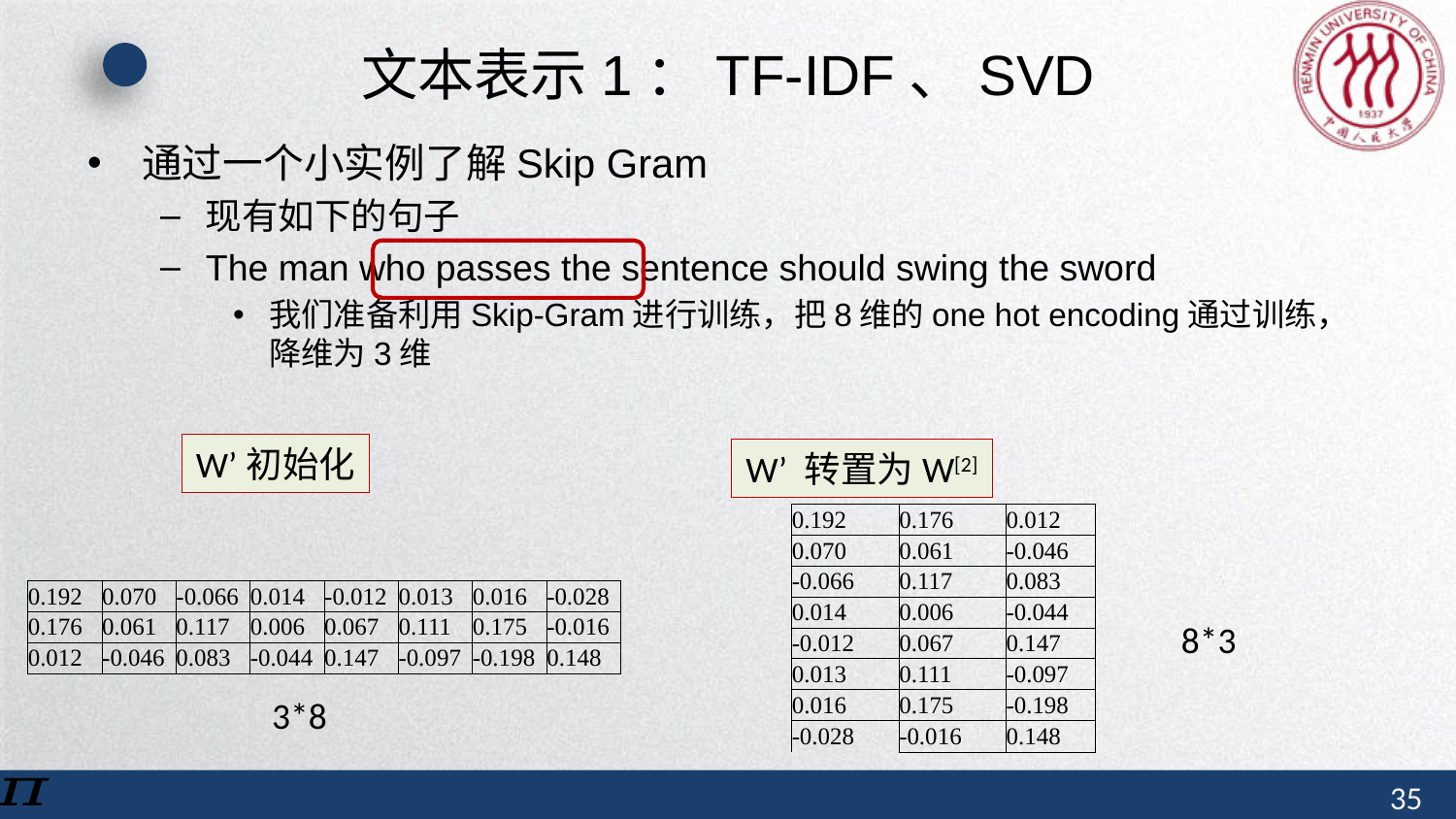

# 文本表示1：TF-IDF、SVD
通过一个小实例了解Skip Gram
现有如下的句子
The man who passes the sentence should swing the sword
我们准备利用Skip-Gram进行训练，把8维的one hot encoding通过训练，降维为3维

W’初始化
W’ 转置为W[2]
| 0.192 | 0.176 | 0.012 |
| --- | --- | --- |
| 0.070 | 0.061 | -0.046 |
| -0.066 | 0.117 | 0.083 |
| 0.014 | 0.006 | -0.044 |
| -0.012 | 0.067 | 0.147 |
| 0.013 | 0.111 | -0.097 |
| 0.016 | 0.175 | -0.198 |
| -0.028 | -0.016 | 0.148 |
| 0.192 | 0.070 | -0.066 | 0.014 | -0.012 | 0.013 | 0.016 | -0.028 |
| --- | --- | --- | --- | --- | --- | --- | --- |
| 0.176 | 0.061 | 0.117 | 0.006 | 0.067 | 0.111 | 0.175 | -0.016 |
| 0.012 | -0.046 | 0.083 | -0.044 | 0.147 | -0.097 | -0.198 | 0.148 |
8*3
3*8